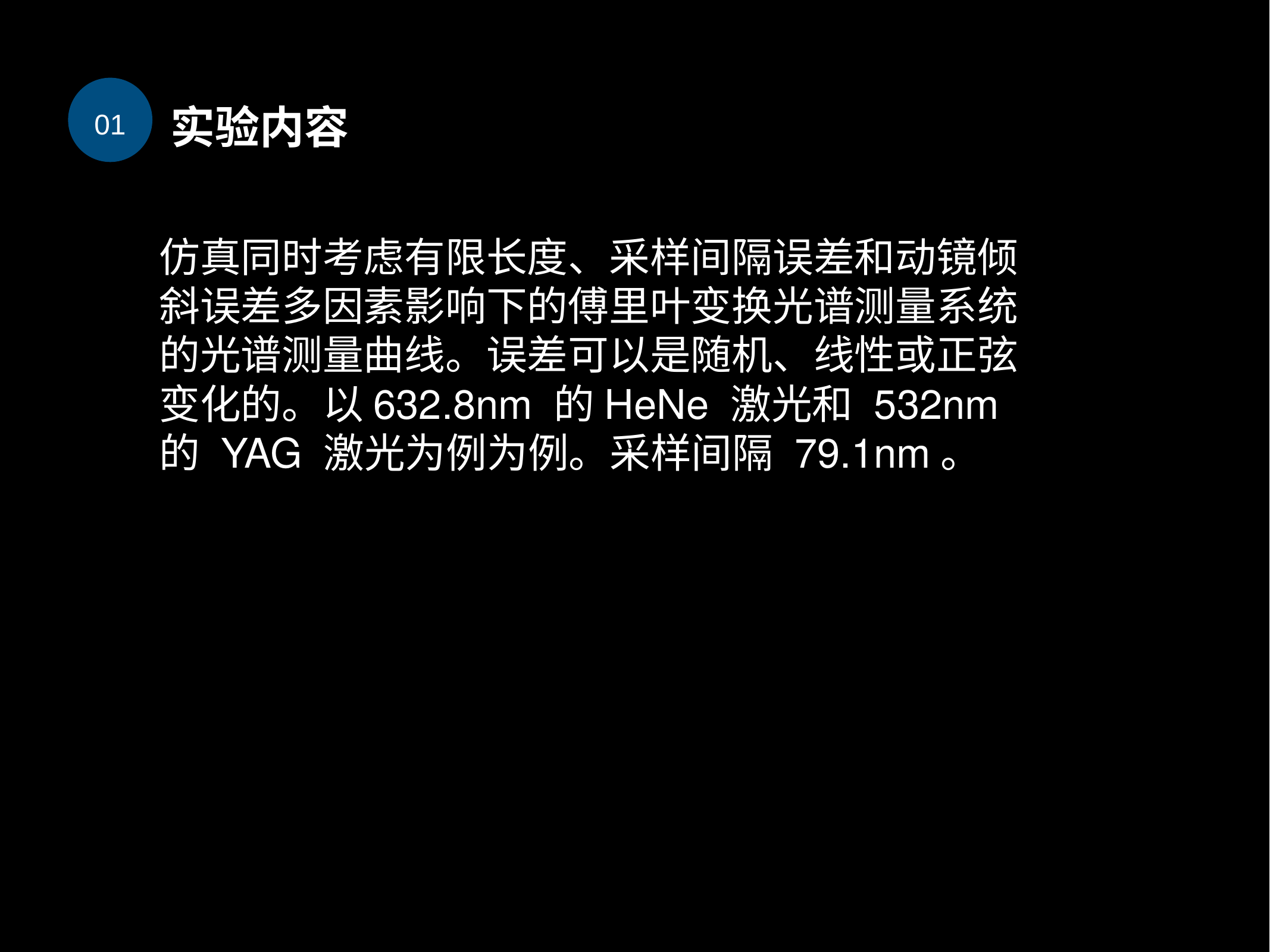

01
实验内容
仿真同时考虑有限长度、采样间隔误差和动镜倾斜误差多因素影响下的傅里叶变换光谱测量系统的光谱测量曲线。误差可以是随机、线性或正弦变化的。以632.8nm 的HeNe 激光和 532nm 的 YAG 激光为例为例。采样间隔 79.1nm。